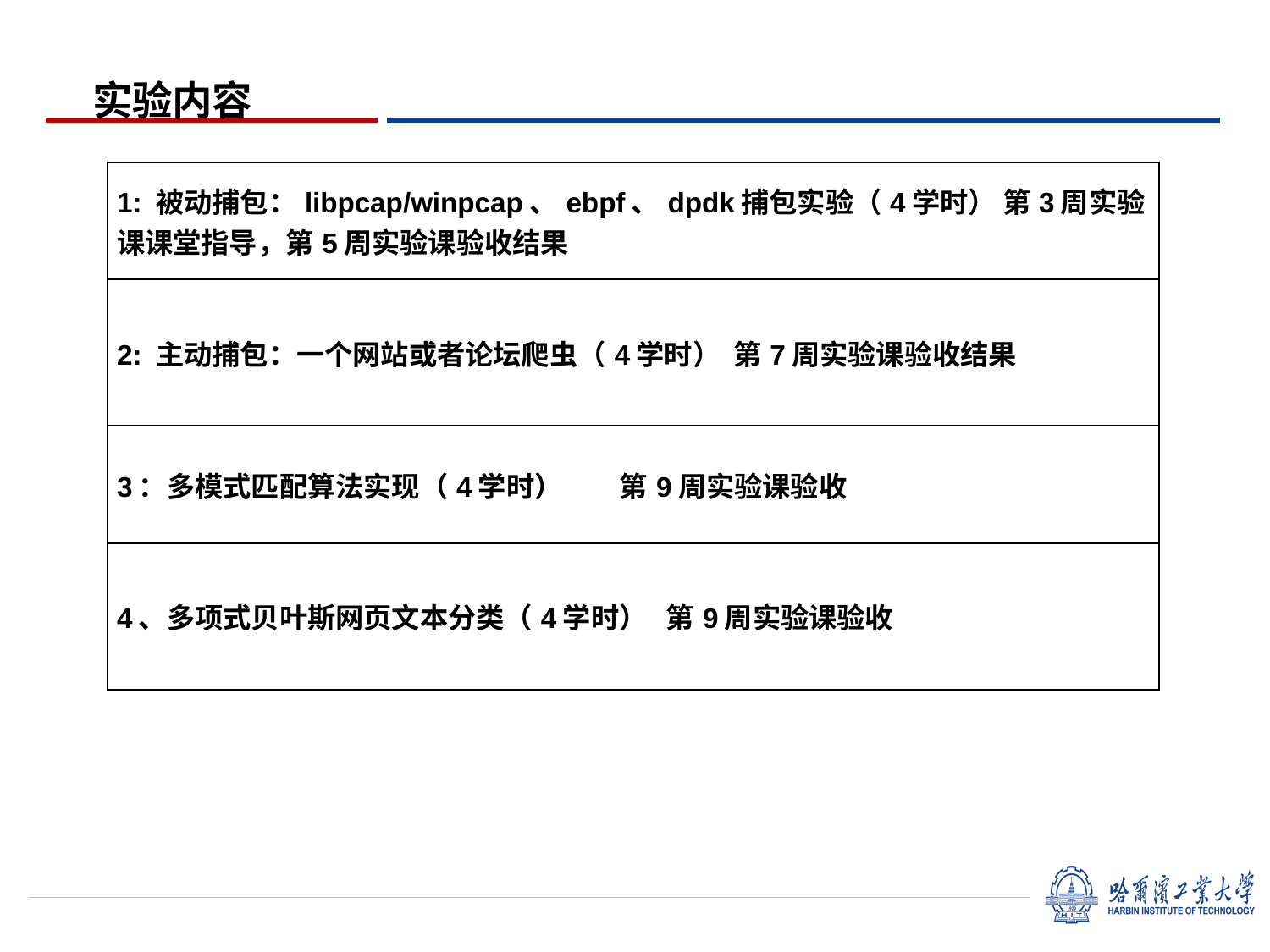

实验内容
| 1: 被动捕包：libpcap/winpcap、ebpf、dpdk捕包实验（4学时） 第3周实验课课堂指导，第5周实验课验收结果 |
| --- |
| 2: 主动捕包：一个网站或者论坛爬虫（4学时） 第7周实验课验收结果 |
| 3：多模式匹配算法实现（4学时） 第9周实验课验收 |
| 4、多项式贝叶斯网页文本分类（4学时） 第9周实验课验收 |